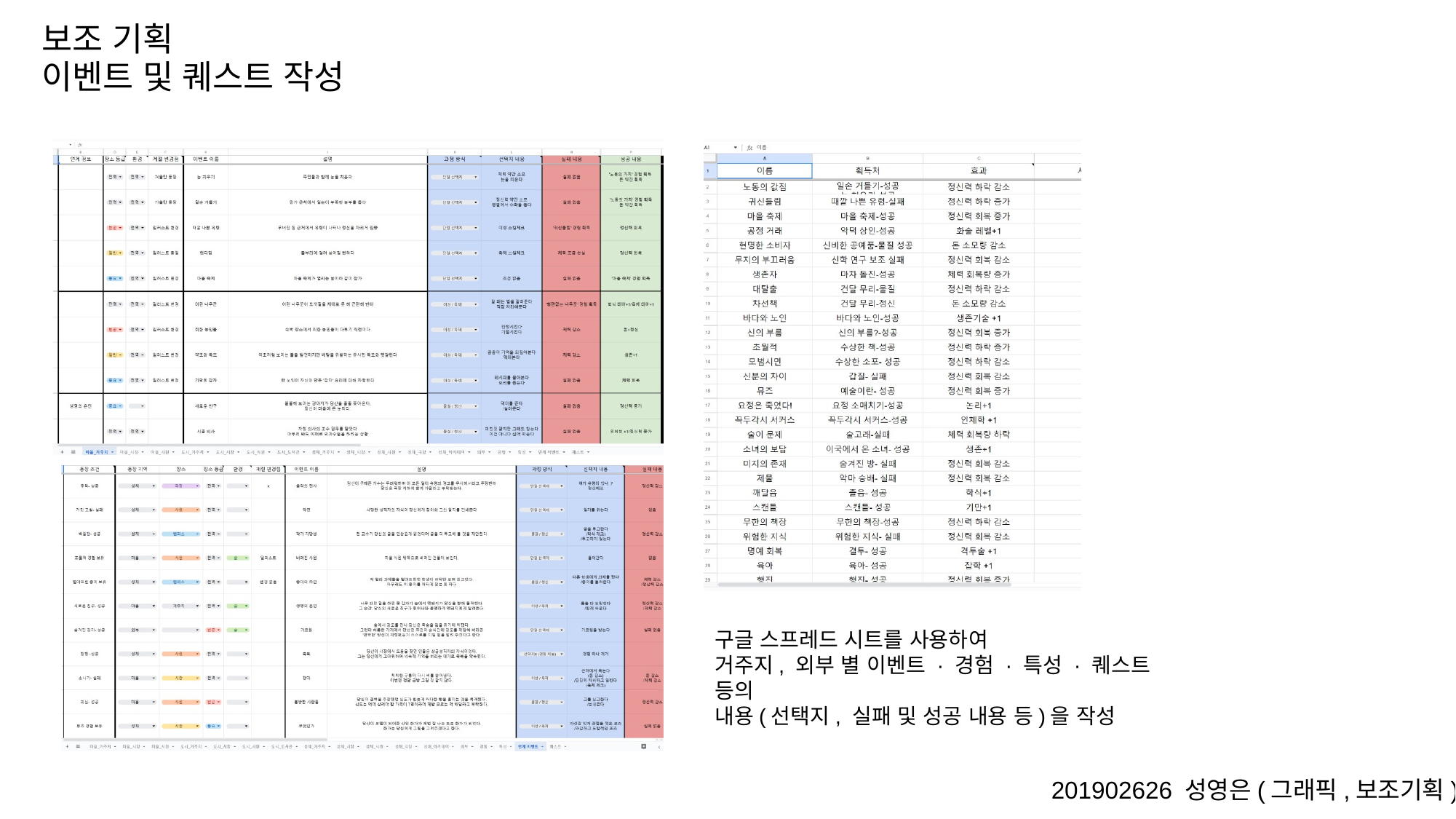

# 보조 기획
이벤트 및 퀘스트 작성

구글 스프레드 시트를 사용하여
거주지, 외부 별 이벤트 · 경험 · 특성 · 퀘스트 등의
내용(선택지, 실패 및 성공 내용 등)을 작성
201902626 성영은(그래픽,보조기획)